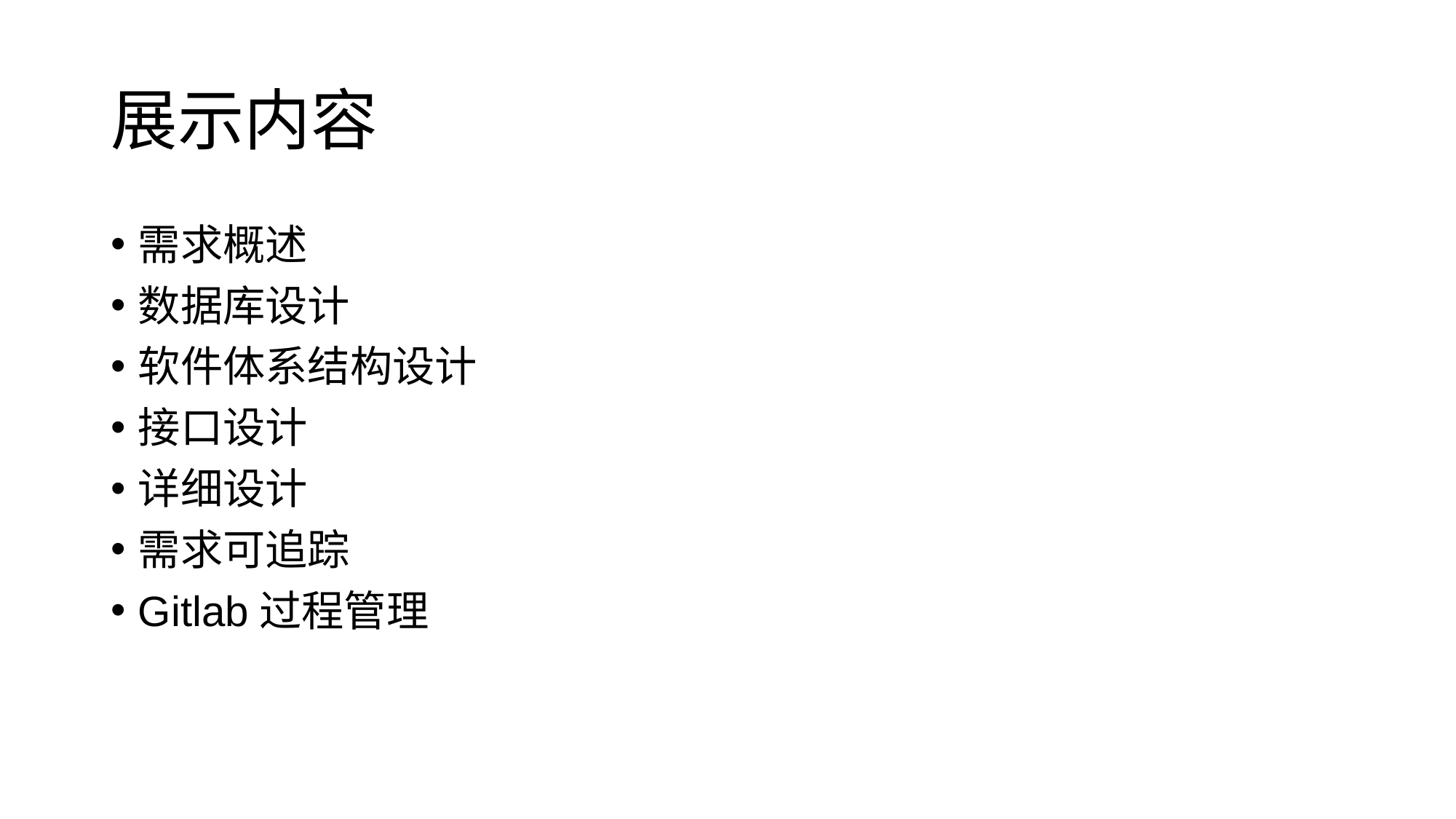

# 展示内容
需求概述
数据库设计
软件体系结构设计
接口设计
详细设计
需求可追踪
Gitlab过程管理